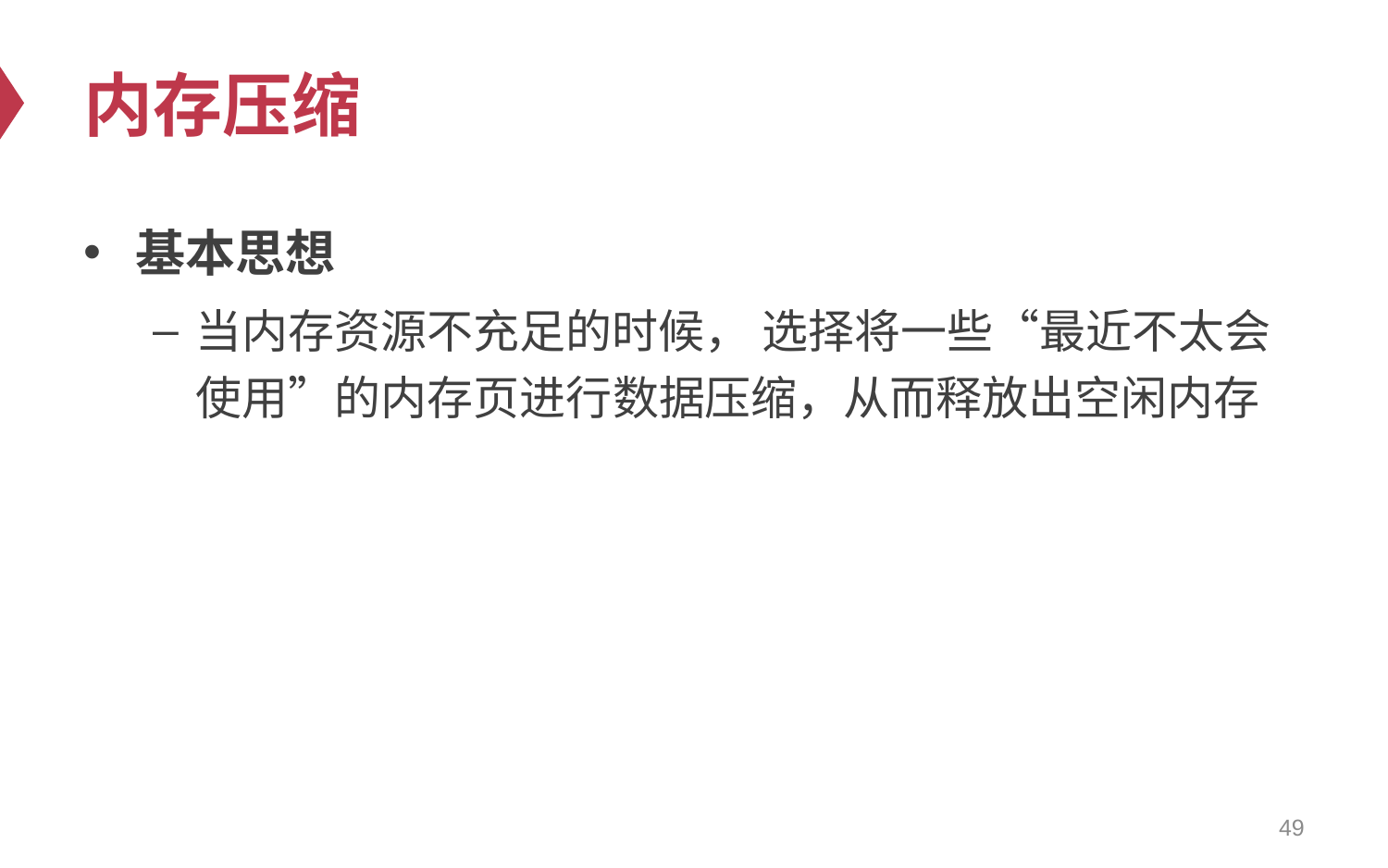

# 内存压缩
基本思想
当内存资源不充足的时候， 选择将一些“最近不太会使用”的内存页进行数据压缩，从而释放出空闲内存
49